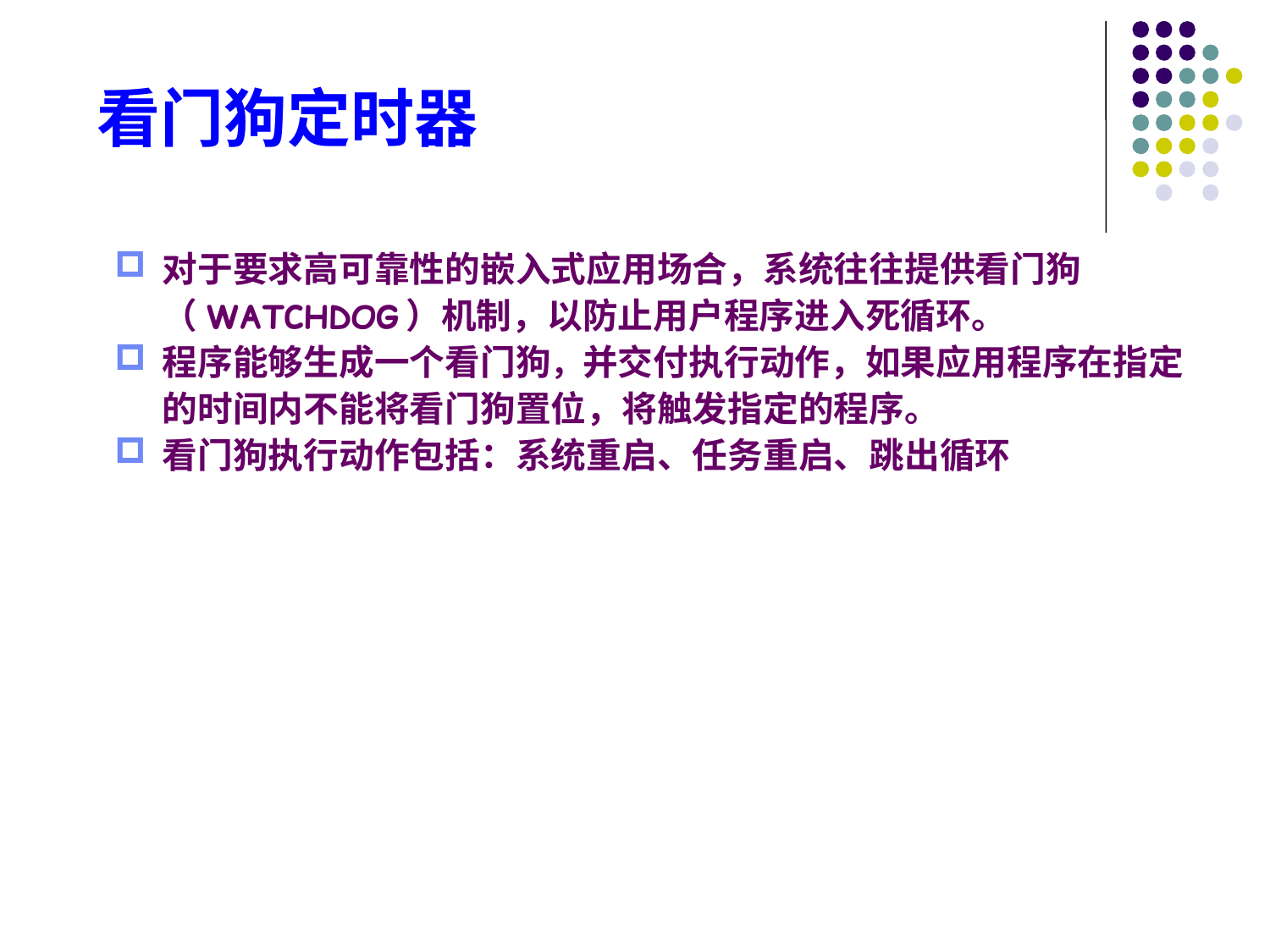

看门狗定时器
对于要求高可靠性的嵌入式应用场合，系统往往提供看门狗（WATCHDOG）机制，以防止用户程序进入死循环。
程序能够生成一个看门狗，并交付执行动作，如果应用程序在指定的时间内不能将看门狗置位，将触发指定的程序。
看门狗执行动作包括：系统重启、任务重启、跳出循环